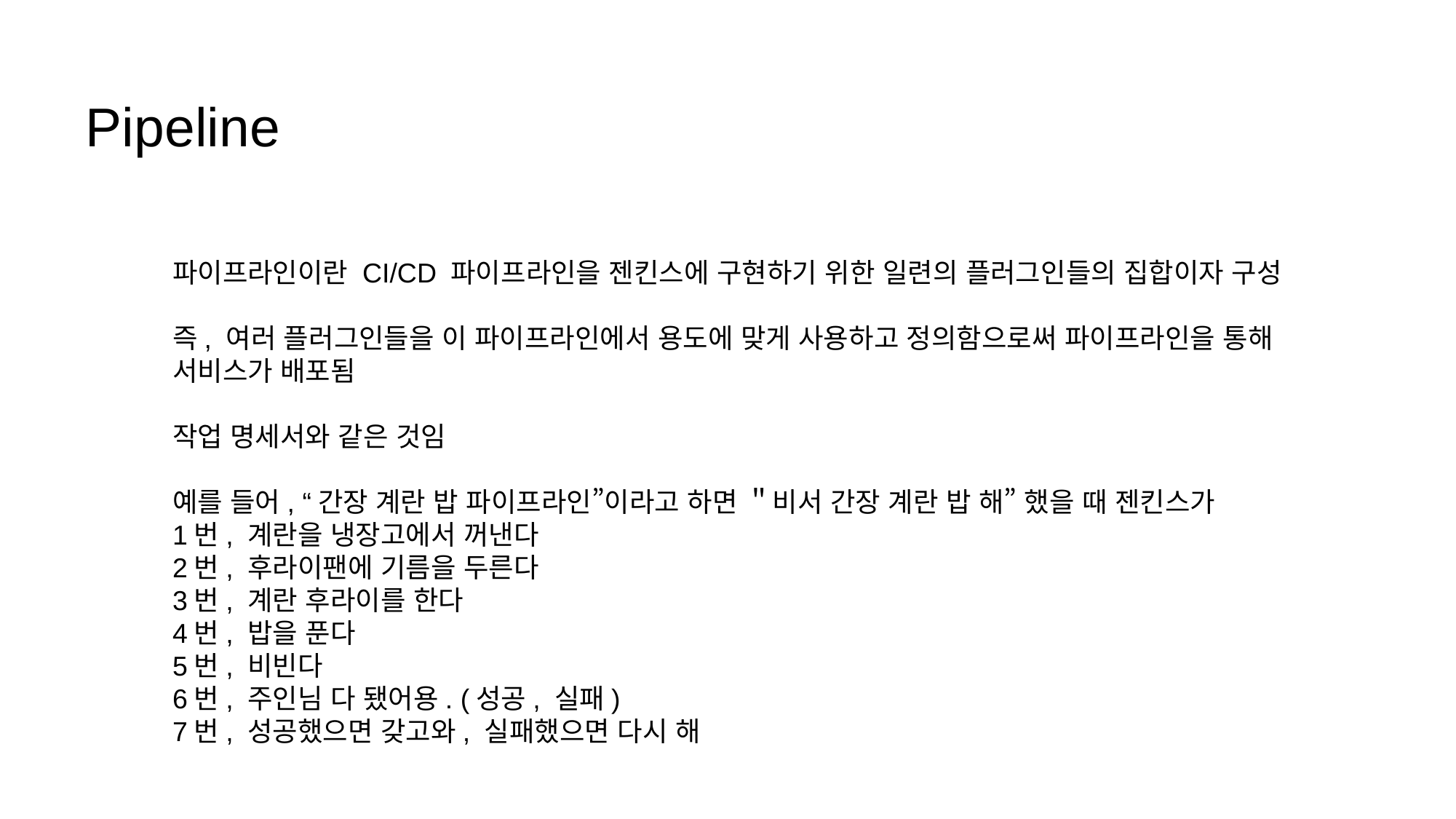

Pipeline
파이프라인이란 CI/CD 파이프라인을 젠킨스에 구현하기 위한 일련의 플러그인들의 집합이자 구성

즉, 여러 플러그인들을 이 파이프라인에서 용도에 맞게 사용하고 정의함으로써 파이프라인을 통해
서비스가 배포됨

작업 명세서와 같은 것임

예를 들어, “간장 계란 밥 파이프라인”이라고 하면 ＂비서 간장 계란 밥 해” 했을 때 젠킨스가
1번, 계란을 냉장고에서 꺼낸다
2번, 후라이팬에 기름을 두른다
3번, 계란 후라이를 한다
4번, 밥을 푼다
5번, 비빈다
6번, 주인님 다 됐어용. (성공, 실패)
7번, 성공했으면 갖고와, 실패했으면 다시 해